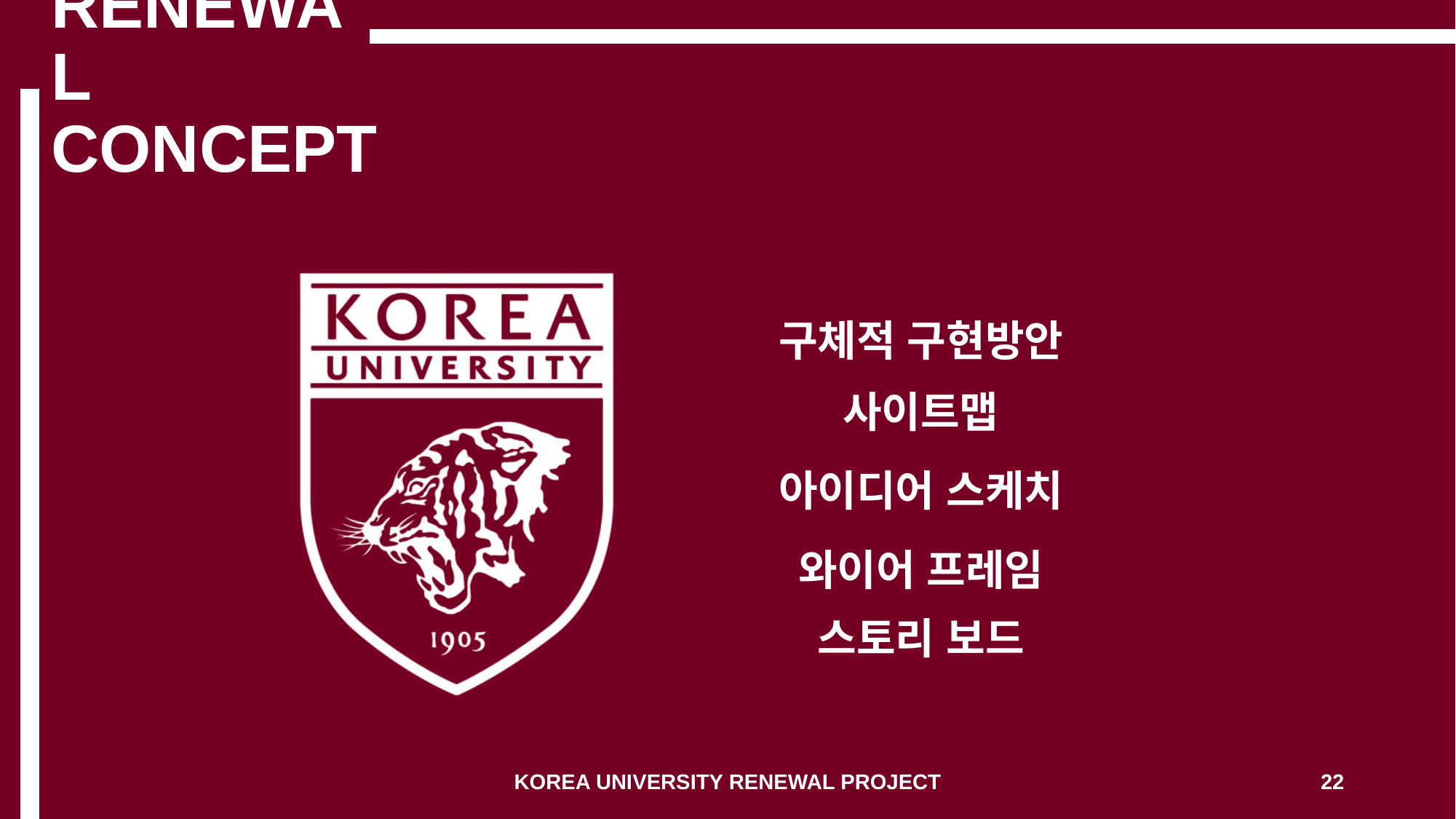

# RENEWAL CONCEPT
구체적 구현방안
사이트맵
아이디어 스케치
와이어 프레임
스토리 보드
KOREA UNIVERSITY RENEWAL PROJECT
22